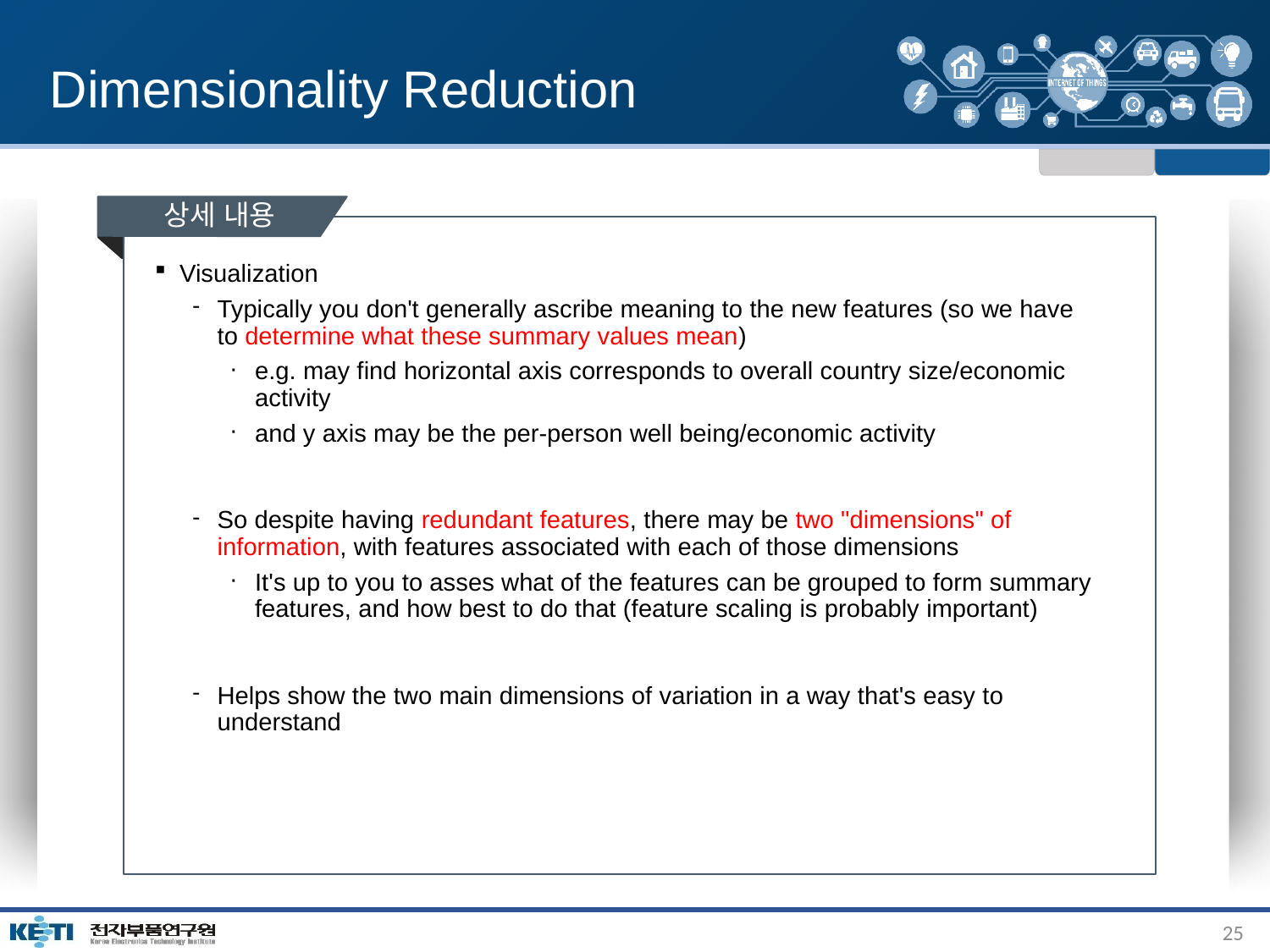

# Dimensionality Reduction
상세 내용

Visualization
Typically you don't generally ascribe meaning to the new features (so we have to determine what these summary values mean)
e.g. may find horizontal axis corresponds to overall country size/economic activity
and y axis may be the per-person well being/economic activity

So despite having redundant features, there may be two "dimensions" of information, with features associated with each of those dimensions
It's up to you to asses what of the features can be grouped to form summary features, and how best to do that (feature scaling is probably important)

Helps show the two main dimensions of variation in a way that's easy to understand

25